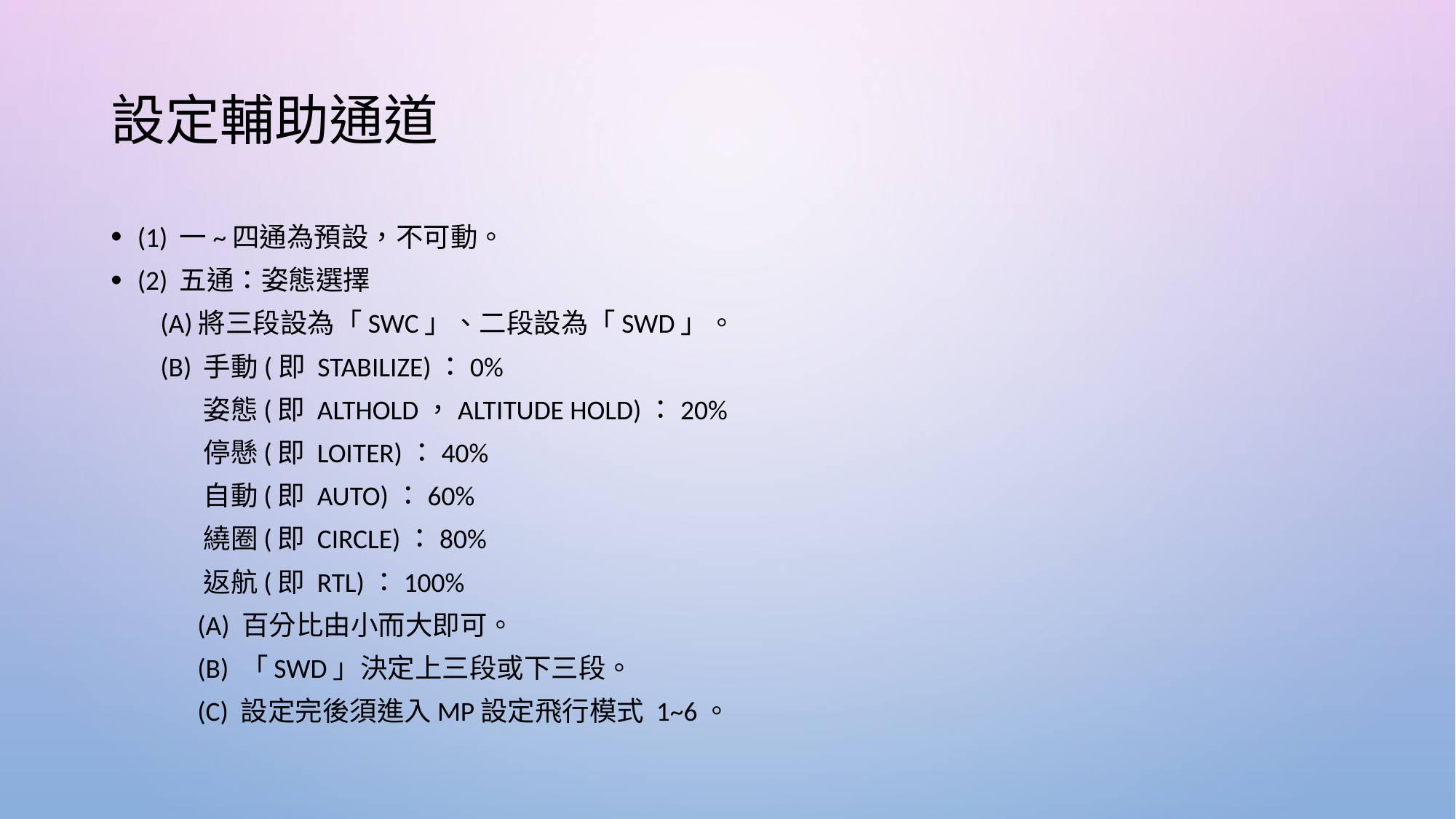

# 設定輔助通道
(1) 一~四通為預設，不可動。
(2) 五通：姿態選擇
        (A)將三段設為「SwC」、二段設為「SwD」。
        (B) 手動(即 Stabilize)：0%
              姿態(即 AltHold，Altitude hold)：20%
              停懸(即 Loiter)：40%
              自動(即 Auto)：60%
              繞圈(即 Circle)：80%
              返航(即 RTL)：100%
              (a) 百分比由小而大即可。
              (b) 「SwD」決定上三段或下三段。
              (c) 設定完後須進入MP設定飛行模式 1~6。